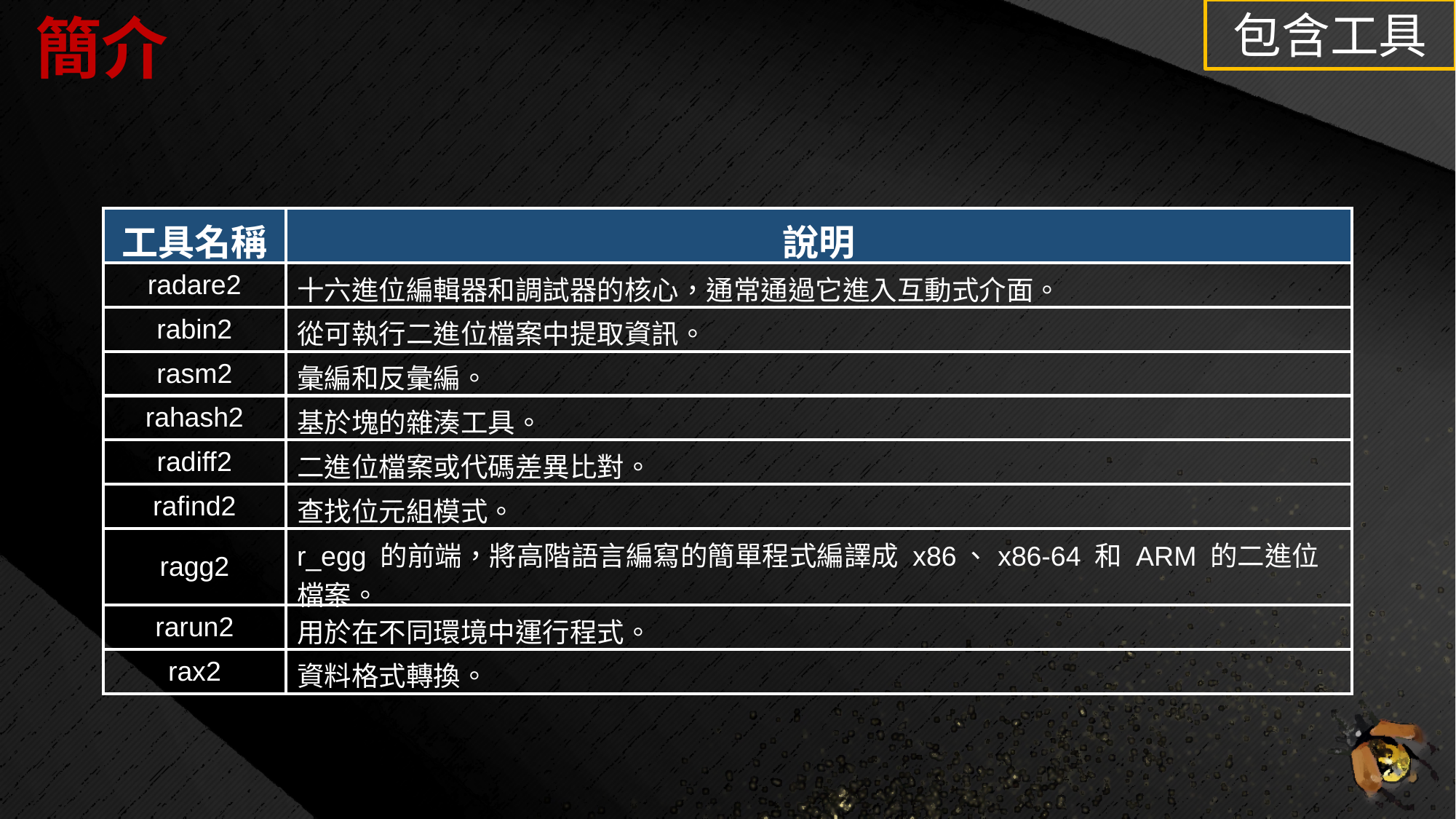

# 簡介
包含工具
| 工具名稱 | 說明 |
| --- | --- |
| radare2 | 十六進位編輯器和調試器的核心，通常通過它進入互動式介面。 |
| rabin2 | 從可執行二進位檔案中提取資訊。 |
| rasm2 | 彙編和反彙編。 |
| rahash2 | 基於塊的雜湊工具。 |
| radiff2 | 二進位檔案或代碼差異比對。 |
| rafind2 | 查找位元組模式。 |
| ragg2 | r\_egg 的前端，將高階語言編寫的簡單程式編譯成 x86、x86-64 和 ARM 的二進位檔案。 |
| rarun2 | 用於在不同環境中運行程式。 |
| rax2 | 資料格式轉換。 |